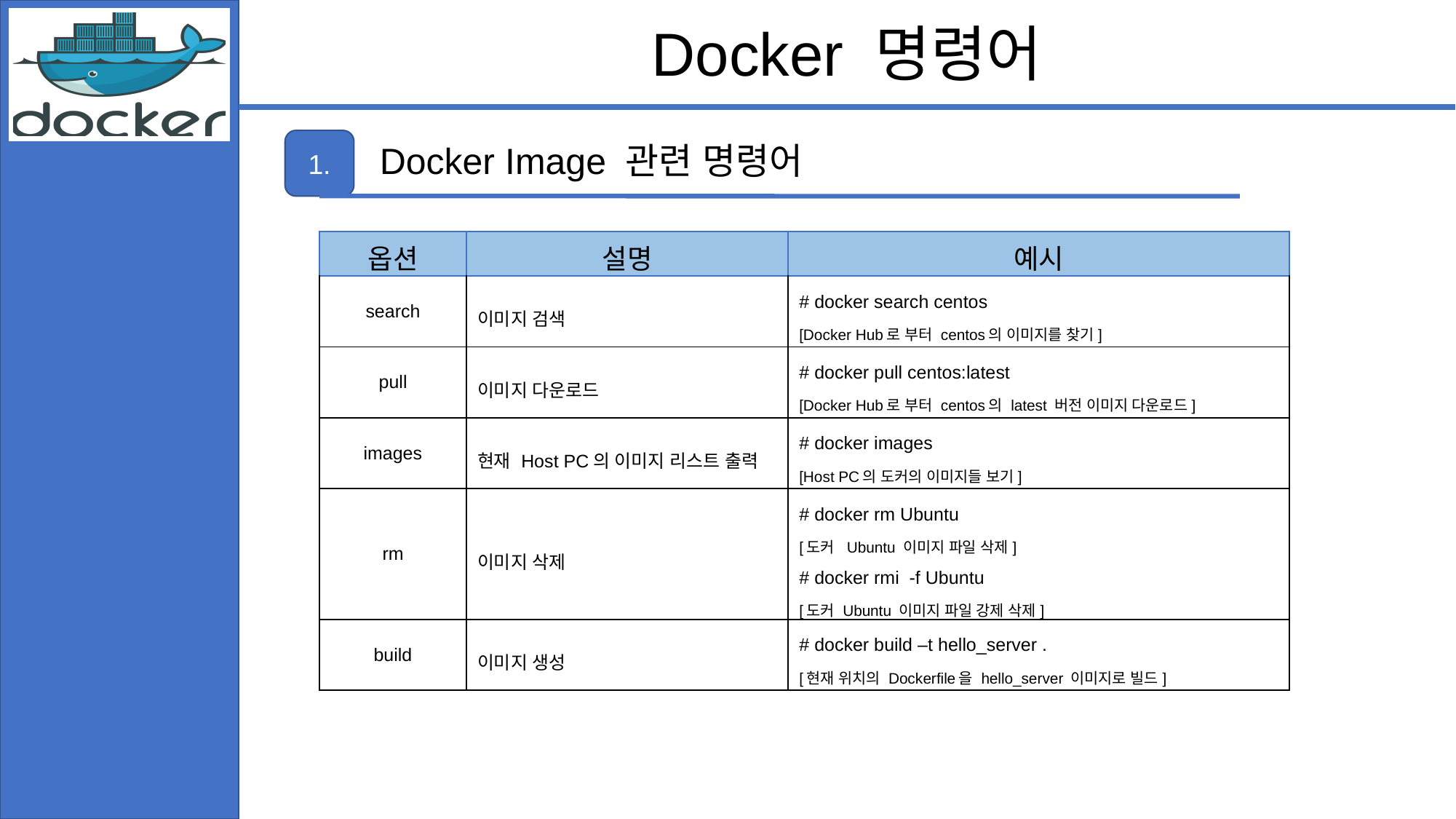

Docker 명령어
1.
Docker Image 관련 명령어
| 옵션 | 설명 | 예시 |
| --- | --- | --- |
| search | 이미지 검색 | # docker search centos [Docker Hub로 부터 centos의 이미지를 찾기] |
| pull | 이미지 다운로드 | # docker pull centos:latest [Docker Hub로 부터 centos의 latest 버전 이미지 다운로드] |
| images | 현재 Host PC의 이미지 리스트 출력 | # docker images [Host PC의 도커의 이미지들 보기] |
| rm | 이미지 삭제 | # docker rm Ubuntu [도커 Ubuntu 이미지 파일 삭제] # docker rmi -f Ubuntu [도커 Ubuntu 이미지 파일 강제 삭제] |
| build | 이미지 생성 | # docker build –t hello\_server . [현재 위치의 Dockerfile을 hello\_server 이미지로 빌드] |